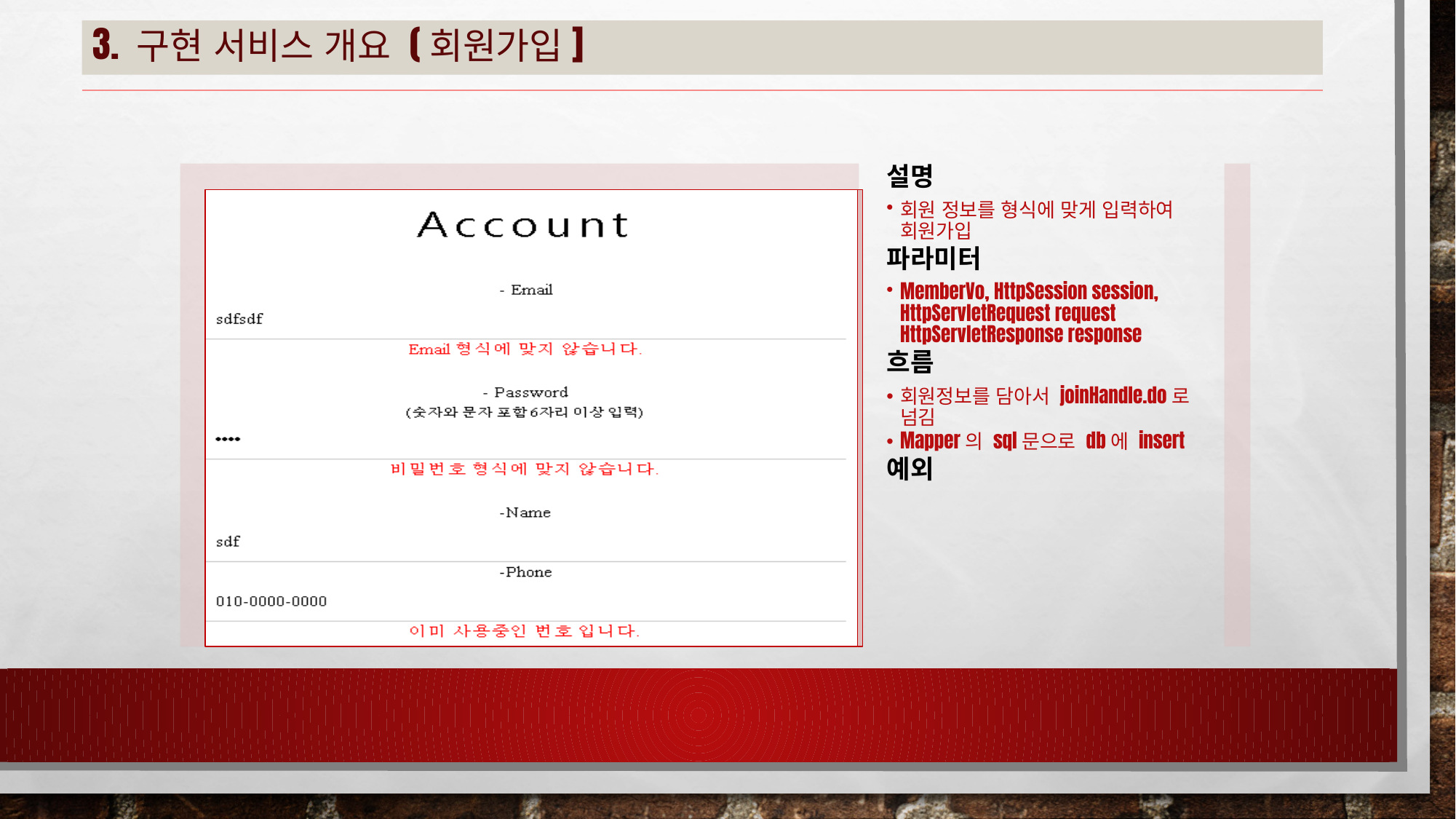

# 3. 구현 서비스 개요 (회원가입]
관리자 페이지
설명
회원 정보를 형식에 맞게 입력하여 회원가입
파라미터
MemberVo, HttpSession session, HttpServletRequest request HttpServletResponse response
흐름
회원정보를 담아서 joinHandle.do로 넘김
Mapper의 sql문으로 db에 insert
예외